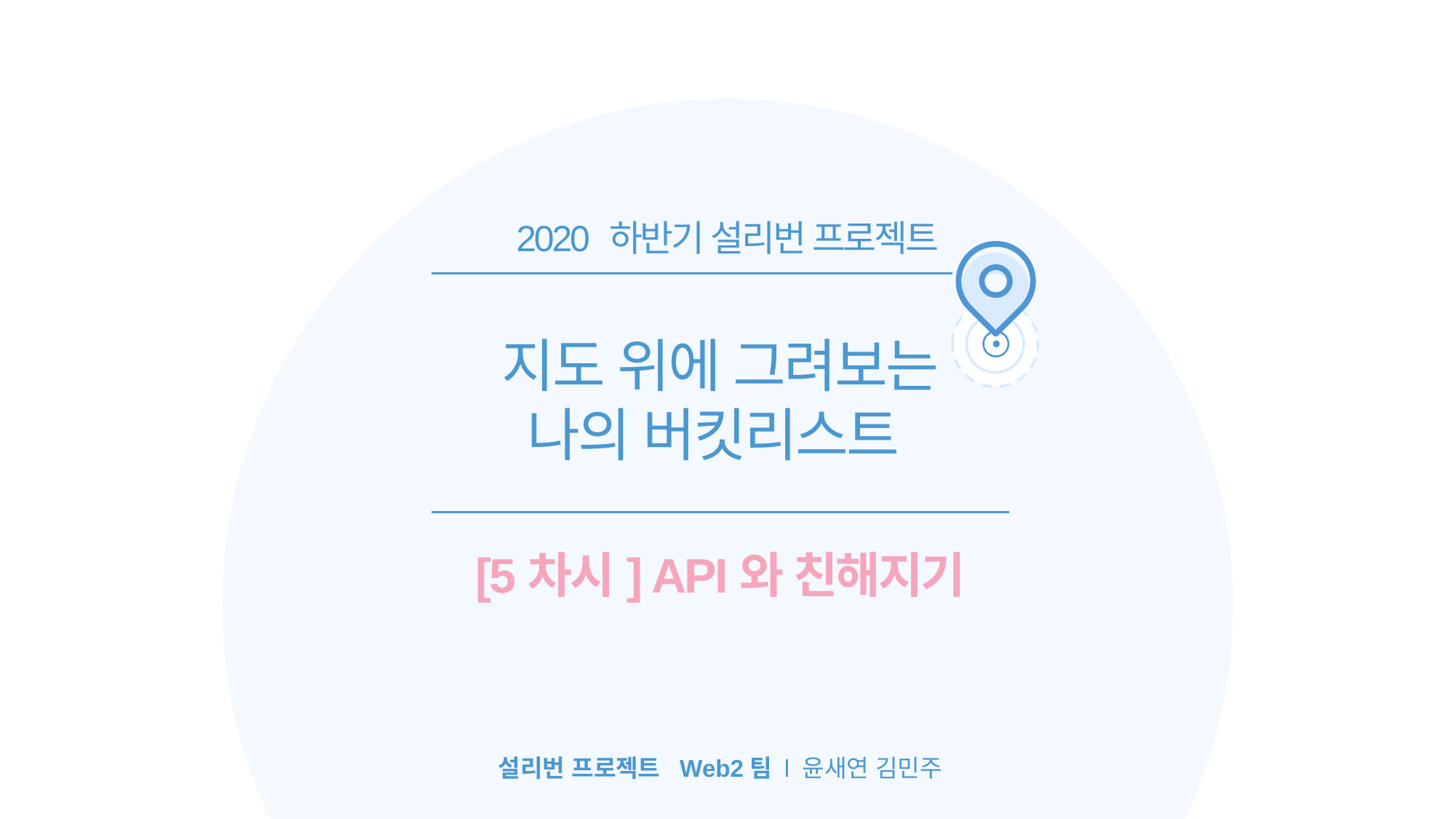

2020 하반기 설리번 프로젝트

지도 위에 그려보는
나의 버킷리스트
[5차시] API와 친해지기
설리번 프로젝트  Web2팀 l 윤새연 김민주